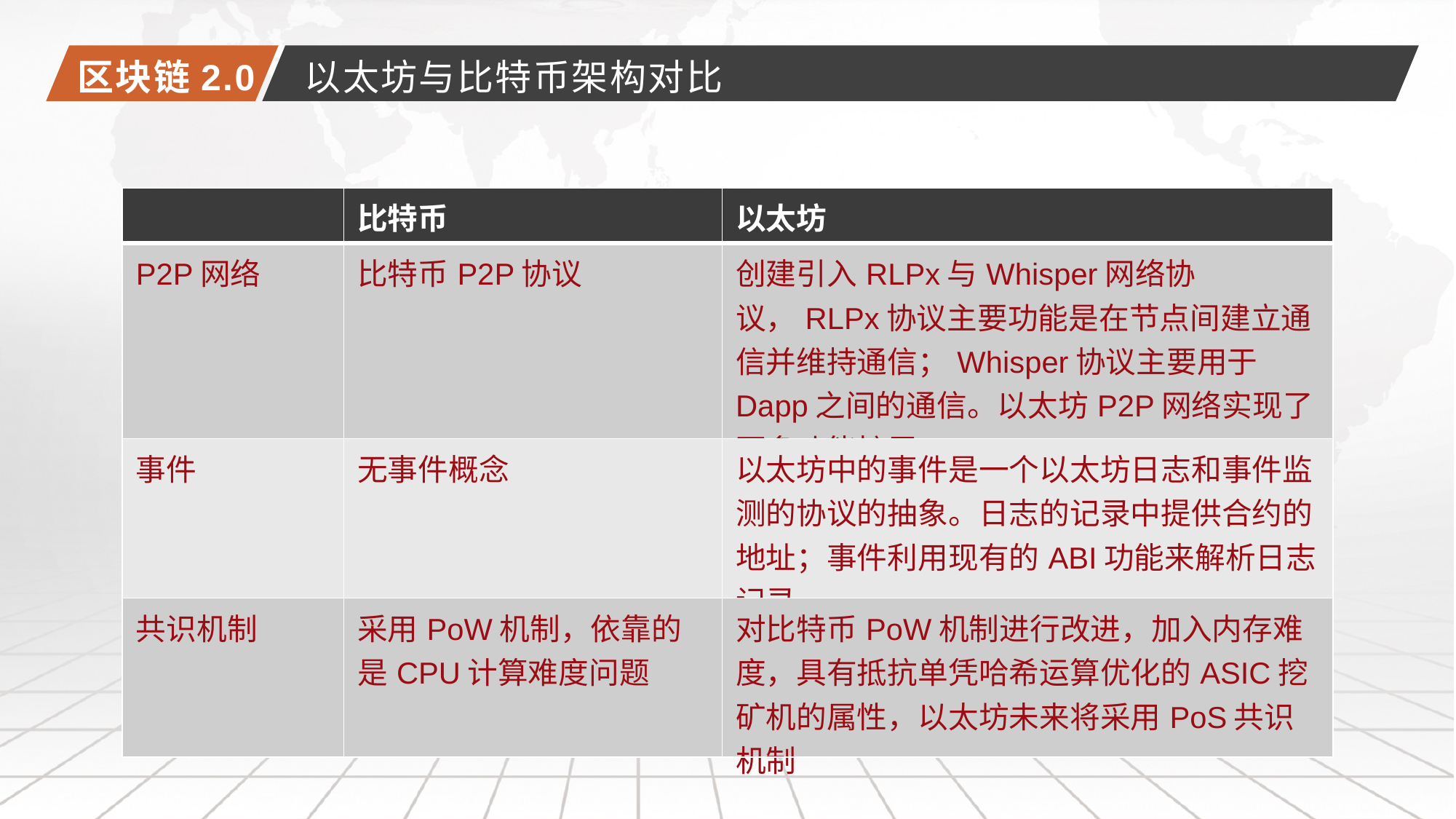

区块链2.0
以太坊与比特币架构对比
|  | 比特币 | 以太坊 |
| --- | --- | --- |
| P2P网络 | 比特币P2P协议 | 创建引入RLPx与Whisper网络协议，RLPx协议主要功能是在节点间建立通信并维持通信；Whisper协议主要用于Dapp之间的通信。以太坊P2P网络实现了更多功能扩展 |
| 事件 | 无事件概念 | 以太坊中的事件是一个以太坊日志和事件监测的协议的抽象。日志的记录中提供合约的地址；事件利用现有的ABI功能来解析日志记录 |
| 共识机制 | 采用PoW机制，依靠的是CPU计算难度问题 | 对比特币PoW机制进行改进，加入内存难度，具有抵抗单凭哈希运算优化的ASIC挖矿机的属性，以太坊未来将采用PoS共识机制 |